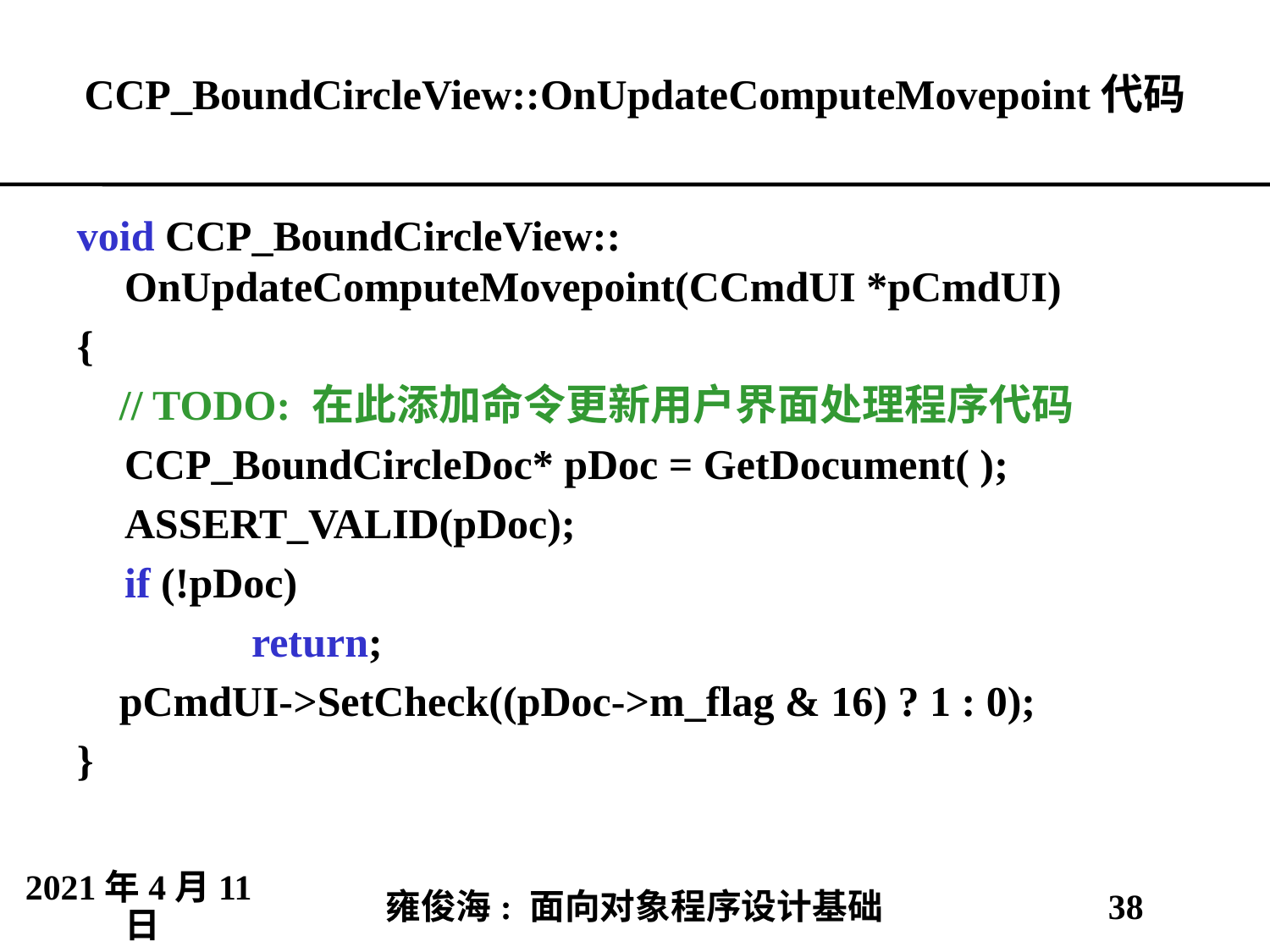

# CCP_BoundCircleView::OnUpdateComputeMovepoint代码

void CCP_BoundCircleView:: OnUpdateComputeMovepoint(CCmdUI *pCmdUI)
{
    // TODO: 在此添加命令更新用户界面处理程序代码
	CCP_BoundCircleDoc* pDoc = GetDocument( );
	ASSERT_VALID(pDoc);
	if (!pDoc)
		return;
    pCmdUI->SetCheck((pDoc->m_flag & 16) ? 1 : 0);
}
2021年4月11日
雍俊海: 面向对象程序设计基础
38